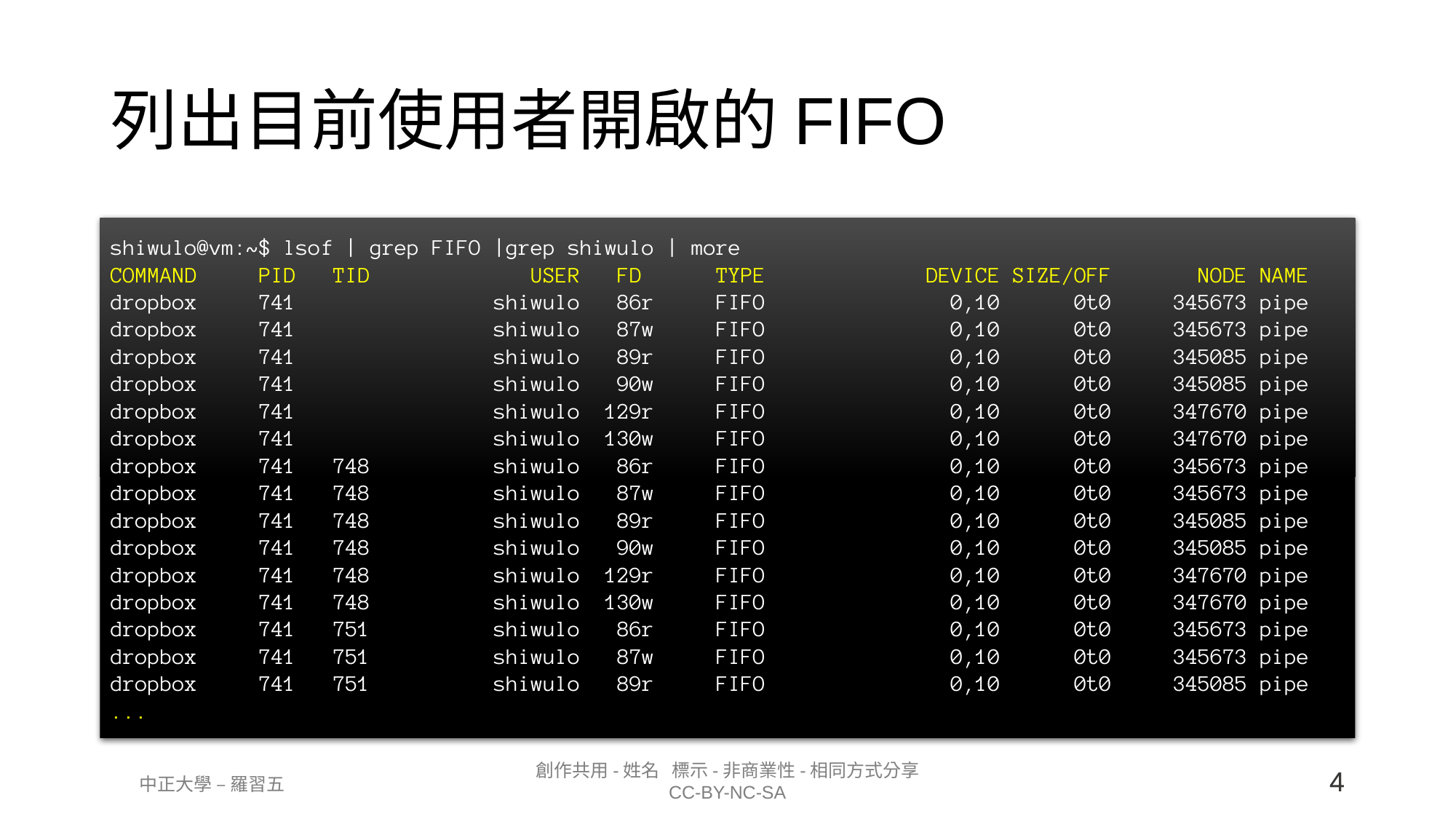

# 列出目前使用者開啟的FIFO
shiwulo@vm:~$ lsof | grep FIFO |grep shiwulo | more
COMMAND     PID   TID             USER   FD      TYPE             DEVICE SIZE/OFF       NODE NAME
dropbox     741                shiwulo   86r     FIFO               0,10      0t0     345673 pipe
dropbox     741                shiwulo   87w     FIFO               0,10      0t0     345673 pipe
dropbox     741                shiwulo   89r     FIFO               0,10      0t0     345085 pipe
dropbox     741                shiwulo   90w     FIFO               0,10      0t0     345085 pipe
dropbox     741                shiwulo  129r     FIFO               0,10      0t0     347670 pipe
dropbox     741                shiwulo  130w     FIFO               0,10      0t0     347670 pipe
dropbox     741   748          shiwulo   86r     FIFO               0,10      0t0     345673 pipe
dropbox     741   748          shiwulo   87w     FIFO               0,10      0t0     345673 pipe
dropbox     741   748          shiwulo   89r     FIFO               0,10      0t0     345085 pipe
dropbox     741   748          shiwulo   90w     FIFO               0,10      0t0     345085 pipe
dropbox     741   748          shiwulo  129r     FIFO               0,10      0t0     347670 pipe
dropbox     741   748          shiwulo  130w     FIFO               0,10      0t0     347670 pipe
dropbox     741   751          shiwulo   86r     FIFO               0,10      0t0     345673 pipe
dropbox     741   751          shiwulo   87w     FIFO               0,10      0t0     345673 pipe
dropbox     741   751          shiwulo   89r     FIFO               0,10      0t0     345085 pipe
...